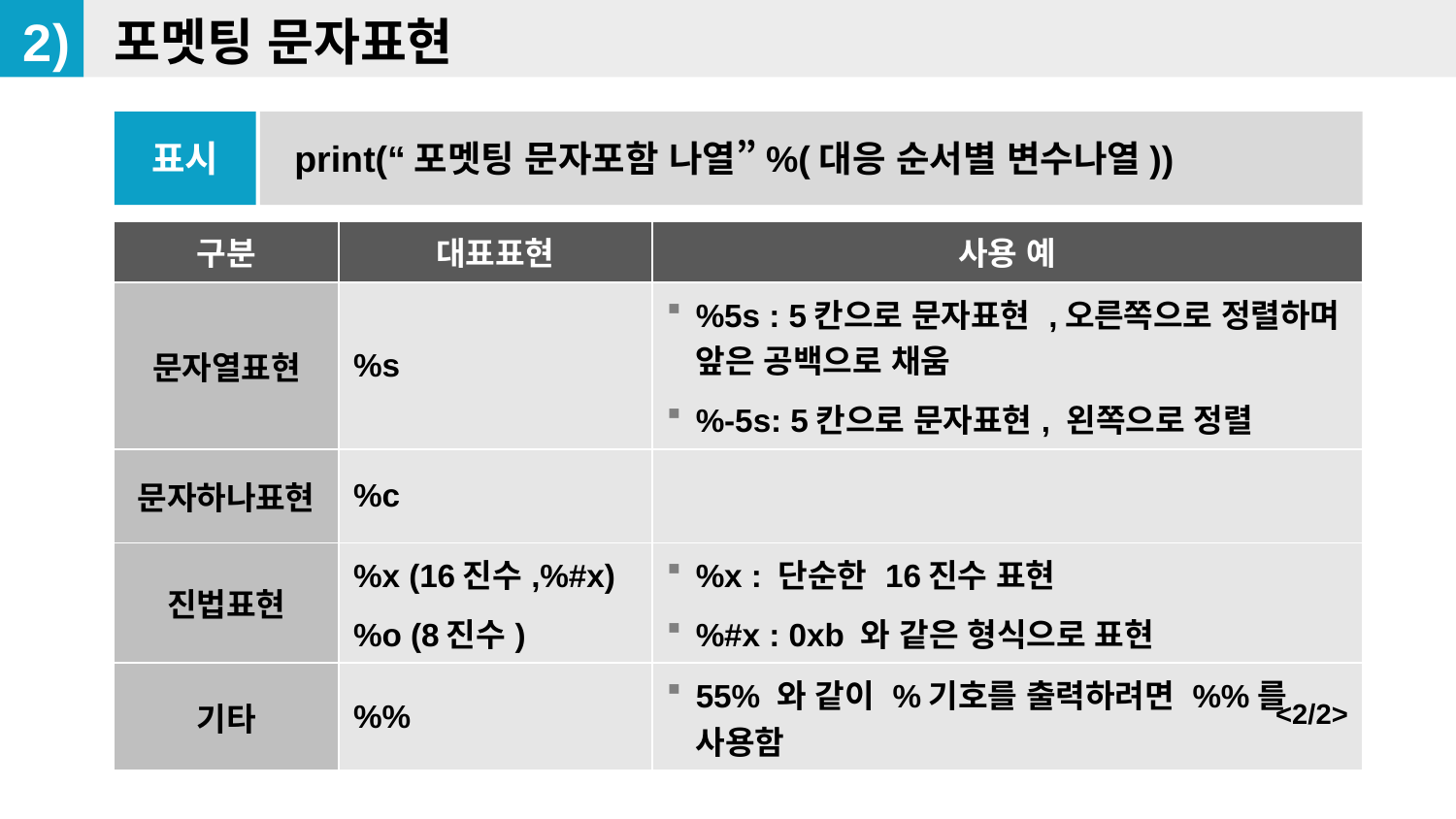

2)
포멧팅 문자표현
표시
print(“포멧팅 문자포함 나열”%(대응 순서별 변수나열))
| 구분 | 대표표현 | 사용 예 |
| --- | --- | --- |
| 문자열표현 | %s | %5s : 5칸으로 문자표현 ,오른쪽으로 정렬하며 앞은 공백으로 채움 %-5s: 5칸으로 문자표현, 왼쪽으로 정렬 |
| 문자하나표현 | %c |  |
| 진법표현 | %x (16진수,%#x) %o (8진수) | %x : 단순한 16진수 표현 %#x : 0xb 와 같은 형식으로 표현 |
| 기타 | %% | 55% 와 같이 %기호를 출력하려면 %%를 사용함 |
<2/2>